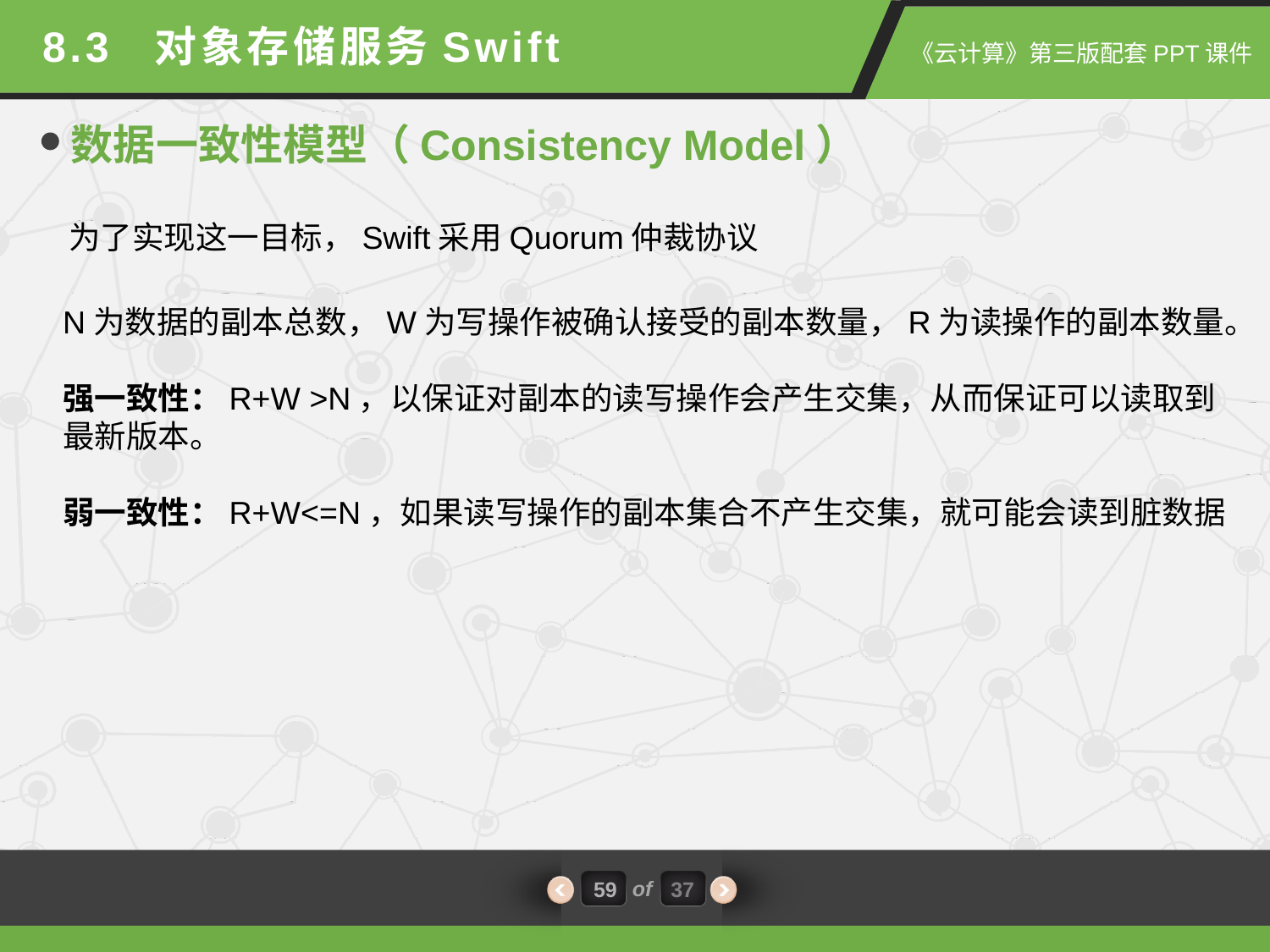

8.3  对象存储服务Swift
数据一致性模型（Consistency Model）

为了实现这一目标，Swift采用Quorum仲裁协议
N为数据的副本总数，W为写操作被确认接受的副本数量，R为读操作的副本数量。

强一致性：R+W >N，以保证对副本的读写操作会产生交集，从而保证可以读取到最新版本。

弱一致性：R+W<=N，如果读写操作的副本集合不产生交集，就可能会读到脏数据
59